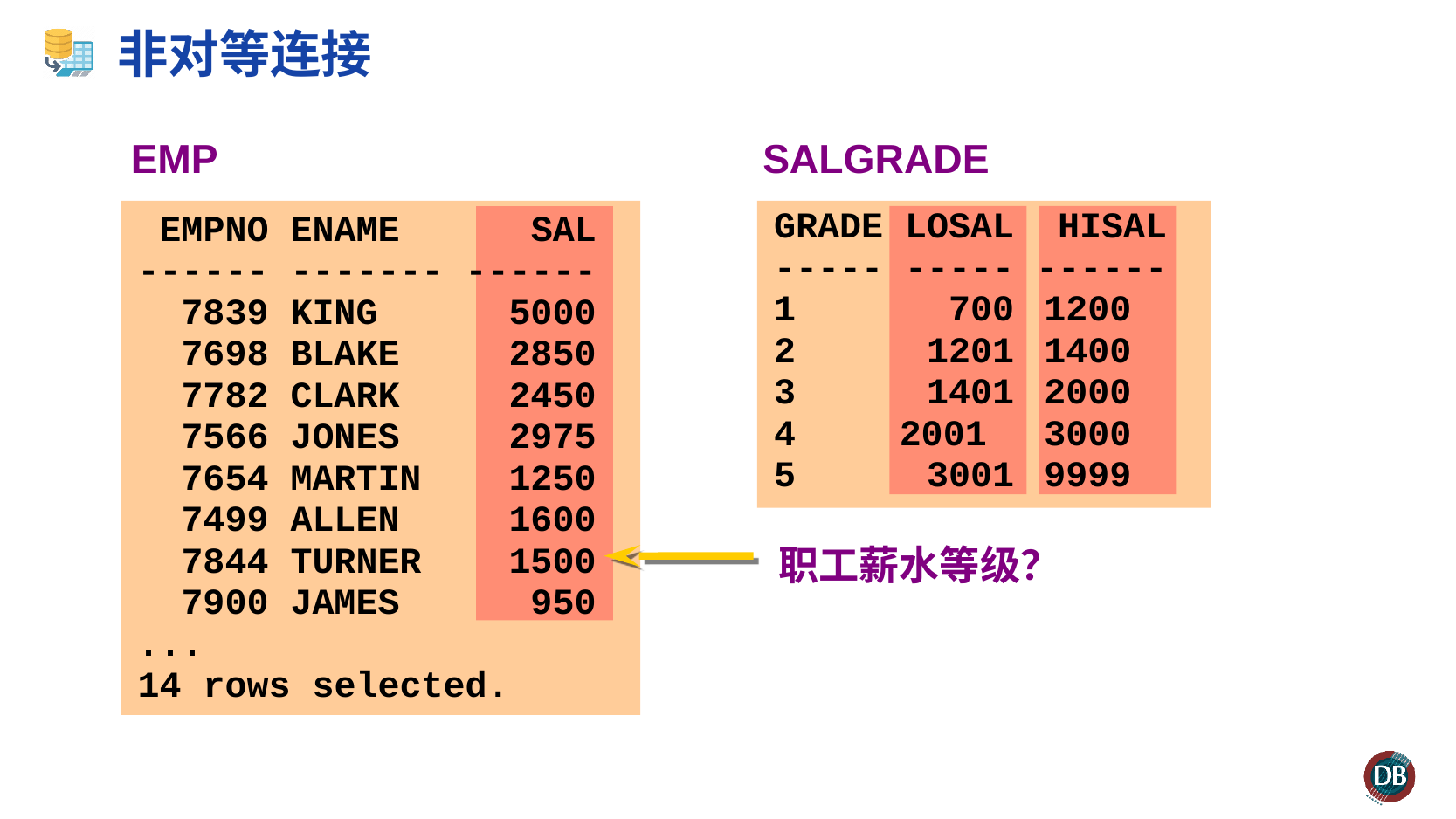

# 非对等连接
EMP
SALGRADE
GRADE 	LOSAL  HISAL
----- ----- ------
1       700	1200
2      1201	1400
3      1401	2000
4	2001	3000
5      3001	9999
 EMPNO ENAME      SAL
------ ------- ------
  7839 KING      5000
  7698 BLAKE     2850
  7782 CLARK     2450
  7566 JONES     2975
  7654 MARTIN    1250
  7499 ALLEN     1600
  7844 TURNER    1500
  7900 JAMES      950
...
14 rows selected.

职工薪水等级？